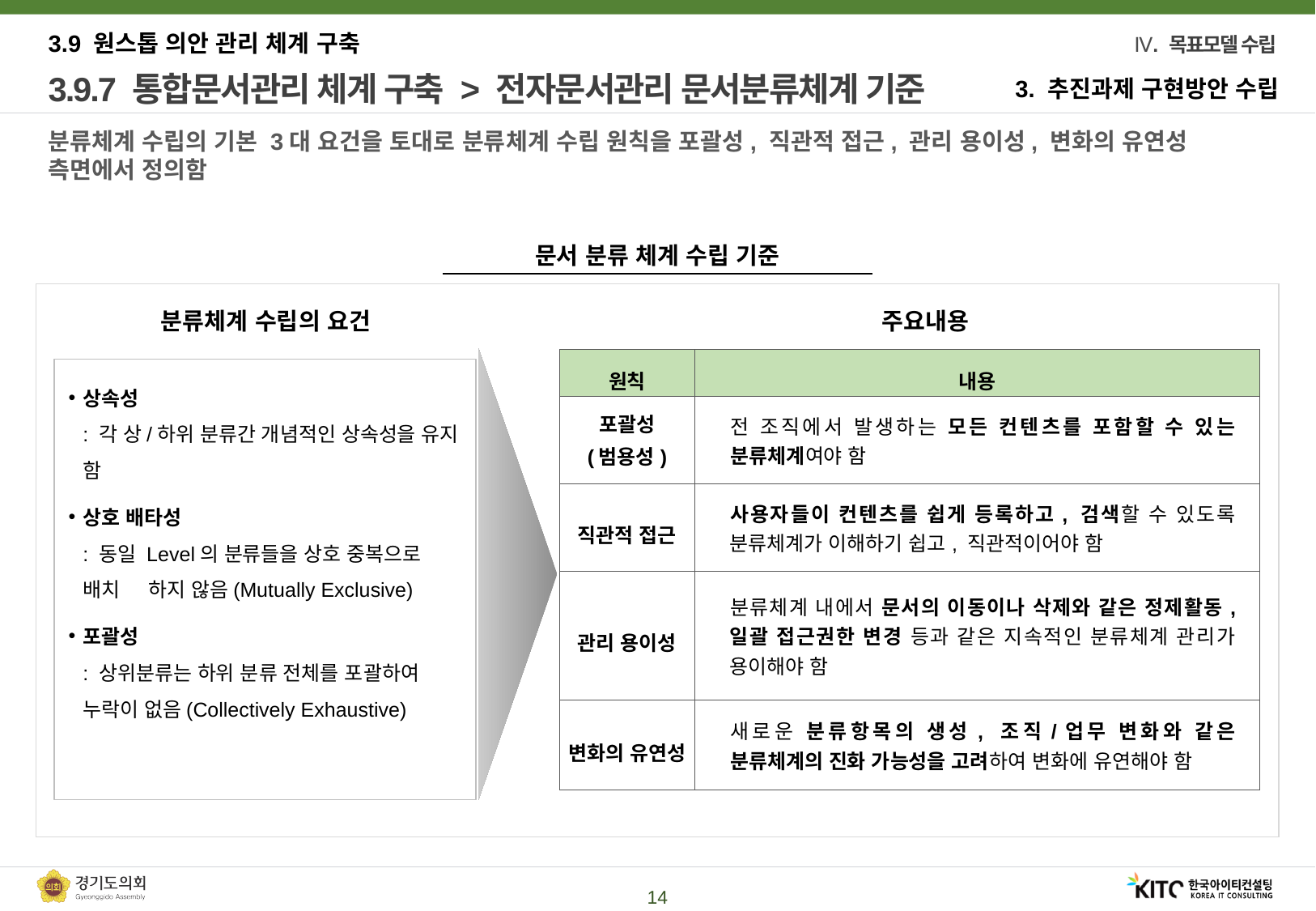

3.9 원스톱 의안 관리 체계 구축
# 3.9.7 통합문서관리 체계 구축 > 전자문서관리 문서분류체계 기준
3. 추진과제 구현방안 수립
분류체계 수립의 기본 3대 요건을 토대로 분류체계 수립 원칙을 포괄성, 직관적 접근, 관리 용이성, 변화의 유연성 측면에서 정의함
문서 분류 체계 수립 기준

분류체계 수립의 요건
주요내용
| 원칙 | 내용 |
| --- | --- |
| 포괄성 (범용성) | 전 조직에서 발생하는 모든 컨텐츠를 포함할 수 있는 분류체계여야 함 |
| 직관적 접근 | 사용자들이 컨텐츠를 쉽게 등록하고, 검색할 수 있도록 분류체계가 이해하기 쉽고, 직관적이어야 함 |
| 관리 용이성 | 분류체계 내에서 문서의 이동이나 삭제와 같은 정제활동, 일괄 접근권한 변경 등과 같은 지속적인 분류체계 관리가 용이해야 함 |
| 변화의 유연성 | 새로운 분류항목의 생성, 조직/업무 변화와 같은 분류체계의 진화 가능성을 고려하여 변화에 유연해야 함 |
상속성
: 각 상/하위 분류간 개념적인 상속성을 유지 함
상호 배타성
: 동일 Level의 분류들을 상호 중복으로 배치     하지 않음(Mutually Exclusive)
포괄성
: 상위분류는 하위 분류 전체를 포괄하여 누락이 없음(Collectively Exhaustive)